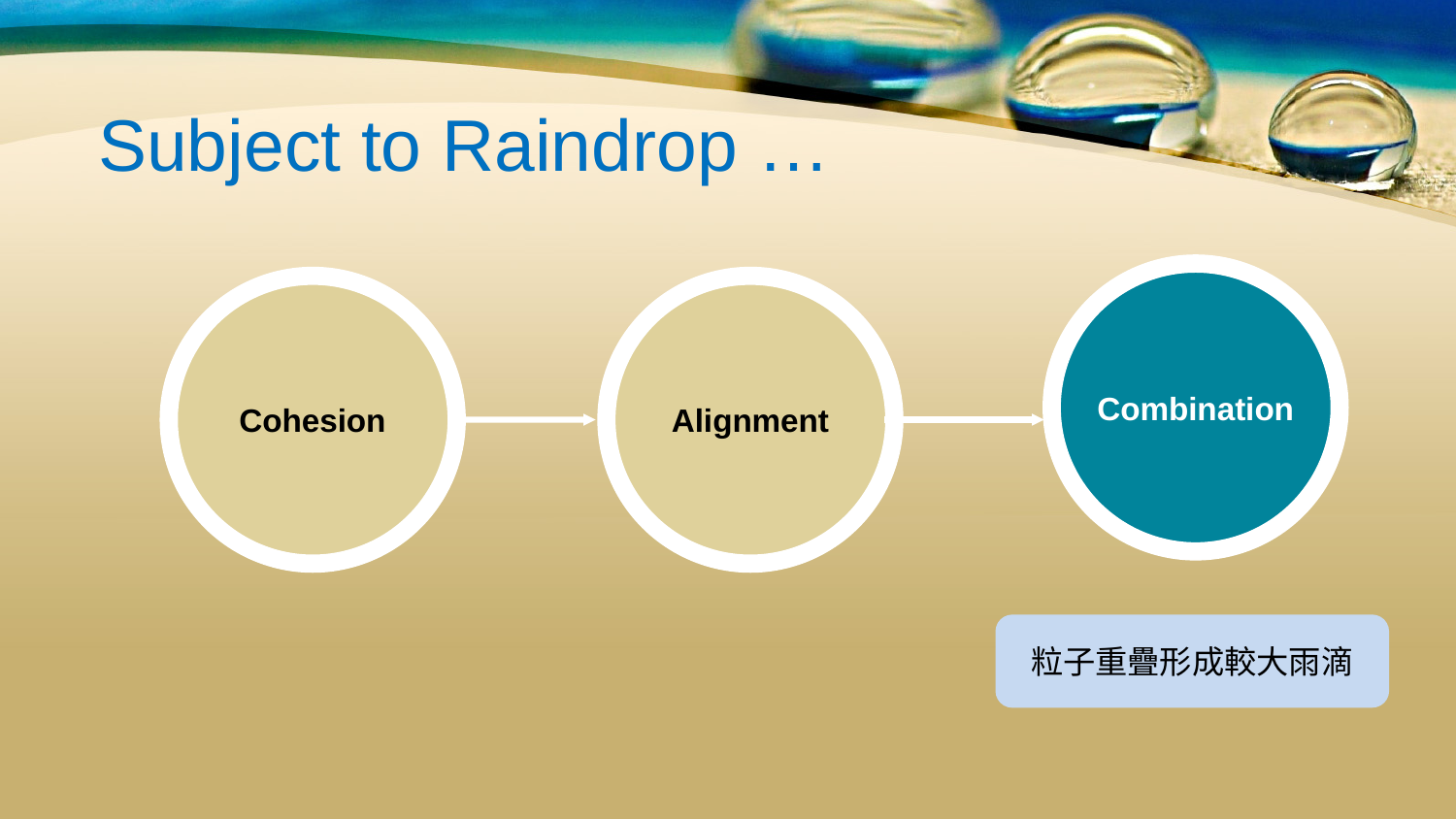

# Subject to Raindrop …
Combination
Cohesion
Alignment
粒子重疊形成較大雨滴